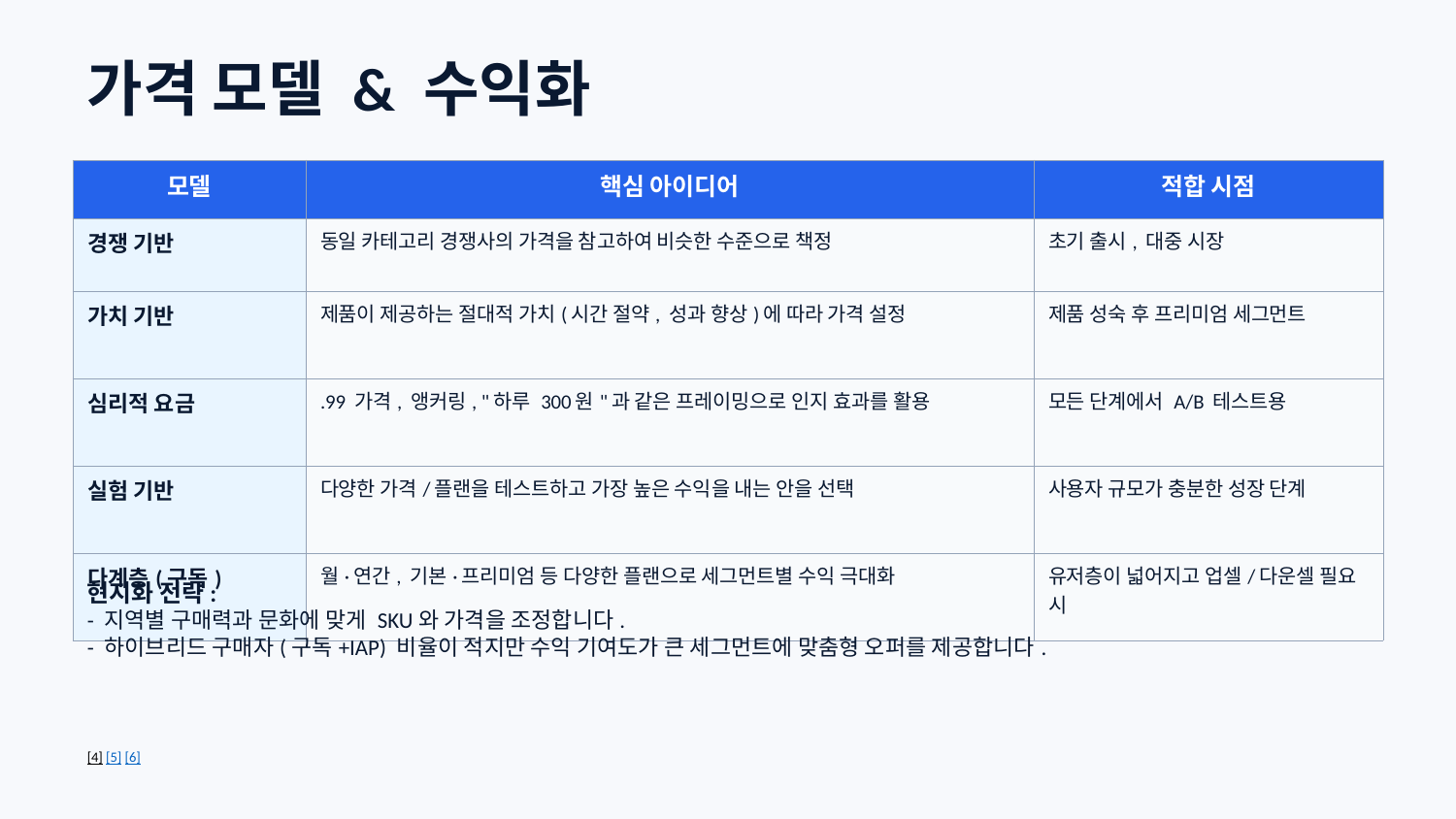

가격 모델 & 수익화
| 모델 | 핵심 아이디어 | 적합 시점 |
| --- | --- | --- |
| 경쟁 기반 | 동일 카테고리 경쟁사의 가격을 참고하여 비슷한 수준으로 책정 | 초기 출시, 대중 시장 |
| 가치 기반 | 제품이 제공하는 절대적 가치(시간 절약, 성과 향상)에 따라 가격 설정 | 제품 성숙 후 프리미엄 세그먼트 |
| 심리적 요금 | .99 가격, 앵커링, "하루 300원"과 같은 프레이밍으로 인지 효과를 활용 | 모든 단계에서 A/B 테스트용 |
| 실험 기반 | 다양한 가격/플랜을 테스트하고 가장 높은 수익을 내는 안을 선택 | 사용자 규모가 충분한 성장 단계 |
| 다계층(구독) | 월·연간, 기본·프리미엄 등 다양한 플랜으로 세그먼트별 수익 극대화 | 유저층이 넓어지고 업셀/다운셀 필요 시 |
현지화 전략:
- 지역별 구매력과 문화에 맞게 SKU와 가격을 조정합니다.
- 하이브리드 구매자(구독+IAP) 비율이 적지만 수익 기여도가 큰 세그먼트에 맞춤형 오퍼를 제공합니다.
[4] [5] [6]